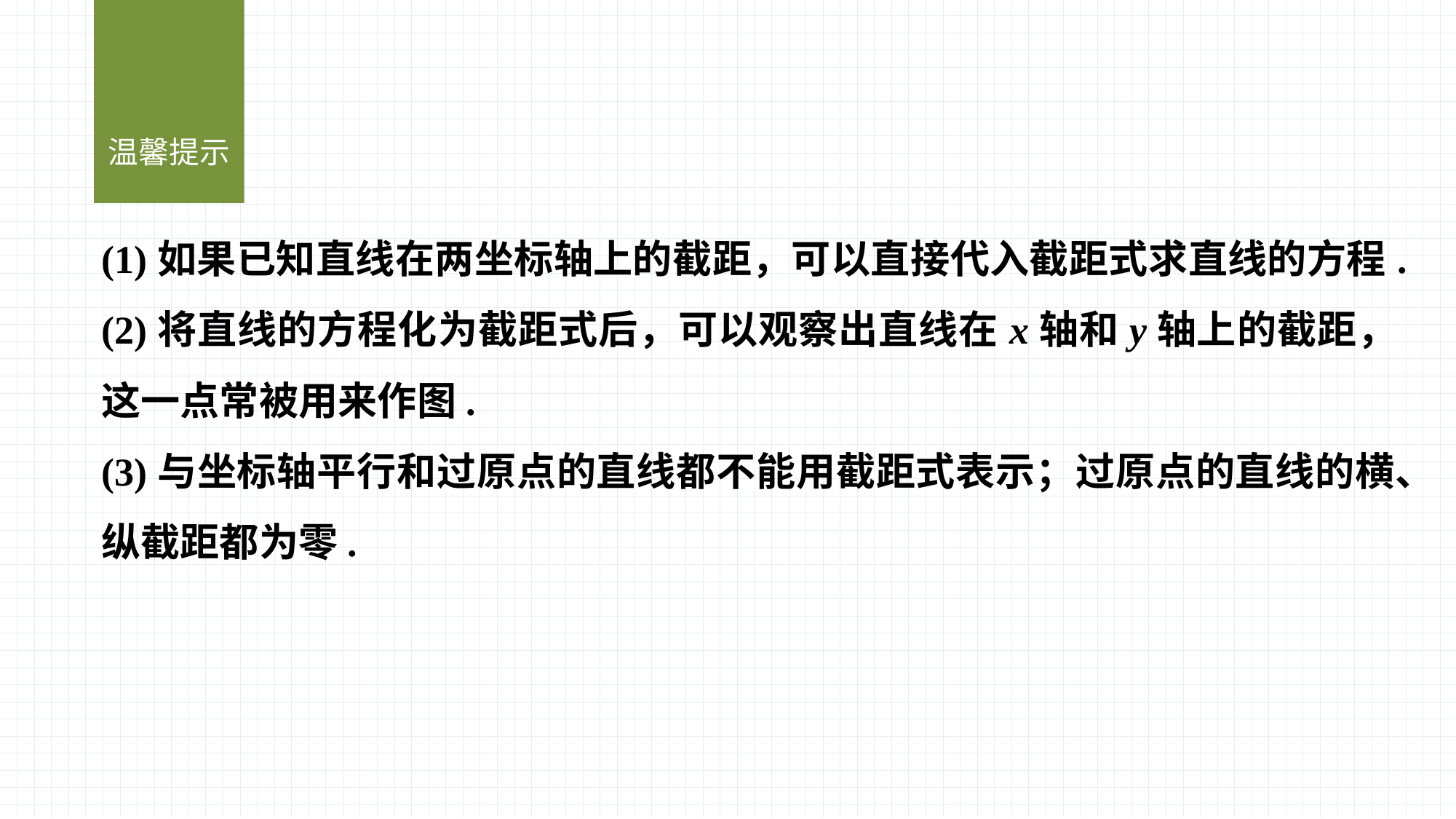

温馨提示
(1)如果已知直线在两坐标轴上的截距，可以直接代入截距式求直线的方程.
(2)将直线的方程化为截距式后，可以观察出直线在x轴和y轴上的截距，这一点常被用来作图.
(3)与坐标轴平行和过原点的直线都不能用截距式表示；过原点的直线的横、纵截距都为零.